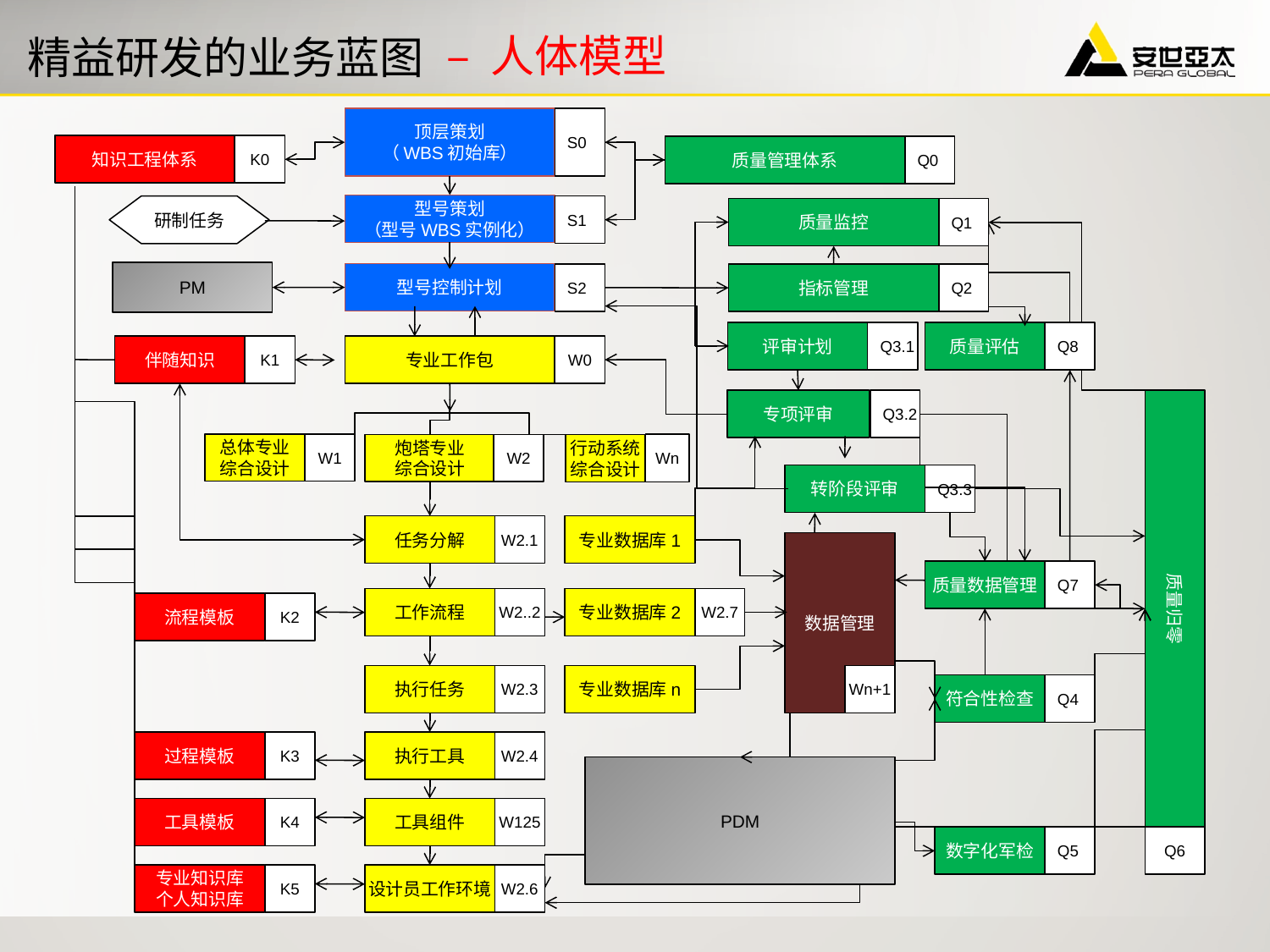

# 精益研发的业务蓝图
– 人体模型
顶层策划
（WBS初始库）
S0
型号策划
（型号WBS实例化）
S1
研制任务
PM
型号控制计划
S2
知识工程体系
K0
流程模板
K2
过程模板
K3
工具模板
K4
专业知识库
个人知识库
K5
伴随知识
K1
质量管理体系
质量监控
指标管理
评审计划
Q3.1
专项评审
Q3.2
质量归零
转阶段评审
质量数据管理
Q7
符合性检查
Q4
Q6
数字化军检
Q5
Q1
Q2
质量评估
Q8
Q3.3
Q0
专业工作包
W0
W1
总体专业
综合设计
Wn
行动系统
综合设计
炮塔专业
综合设计
W2
任务分解
W2.1
专业数据库1
数据管理
工作流程
W2..2
专业数据库2
W2.7
执行任务
W2.3
专业数据库n
Wn+1
执行工具
W2.4
PDM
工具组件
W125
设计员工作环境
W2.6